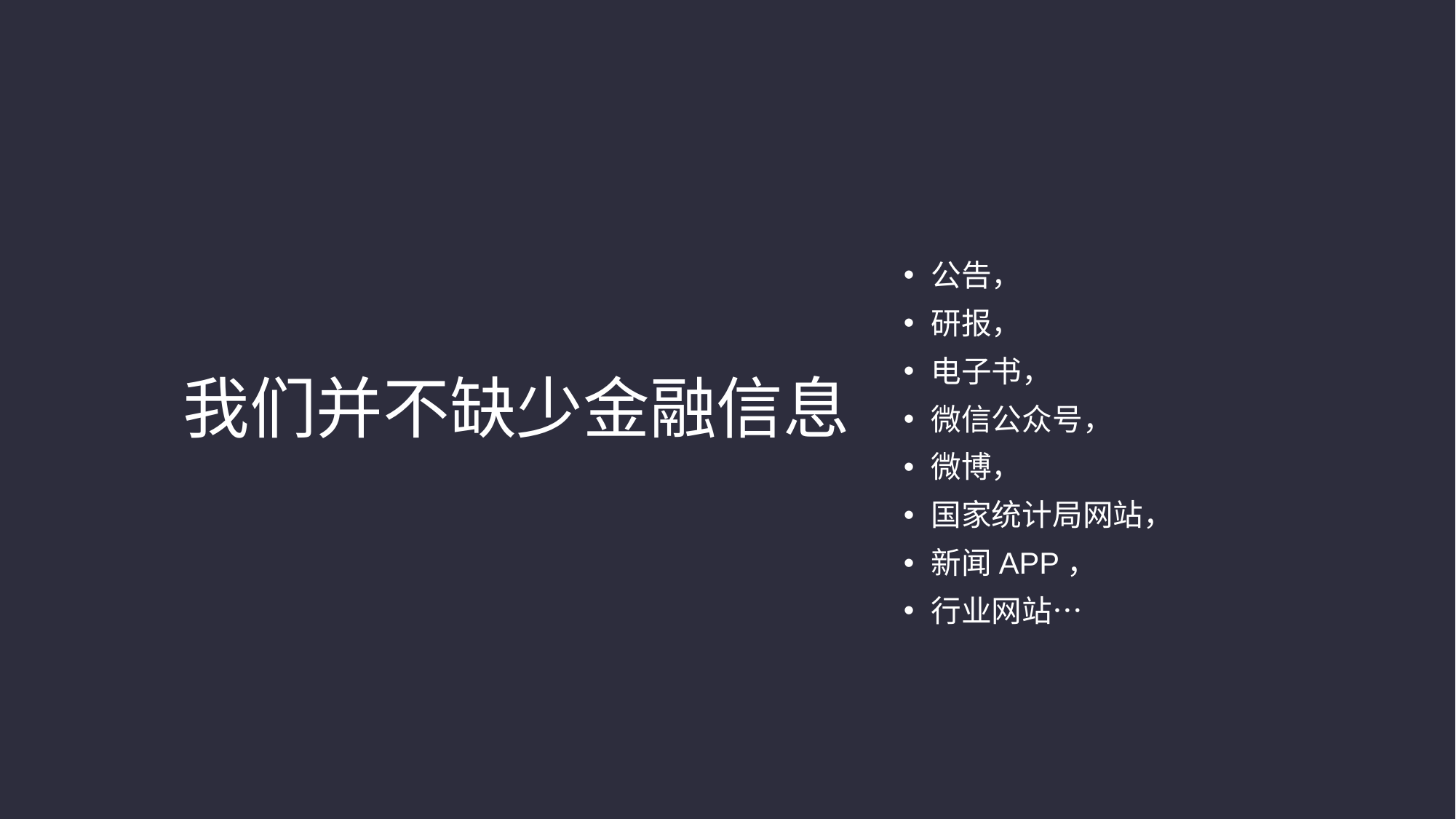

公告，
研报，
电子书，
微信公众号，
微博，
国家统计局网站，
新闻APP，
行业网站…
# 我们并不缺少金融信息
10